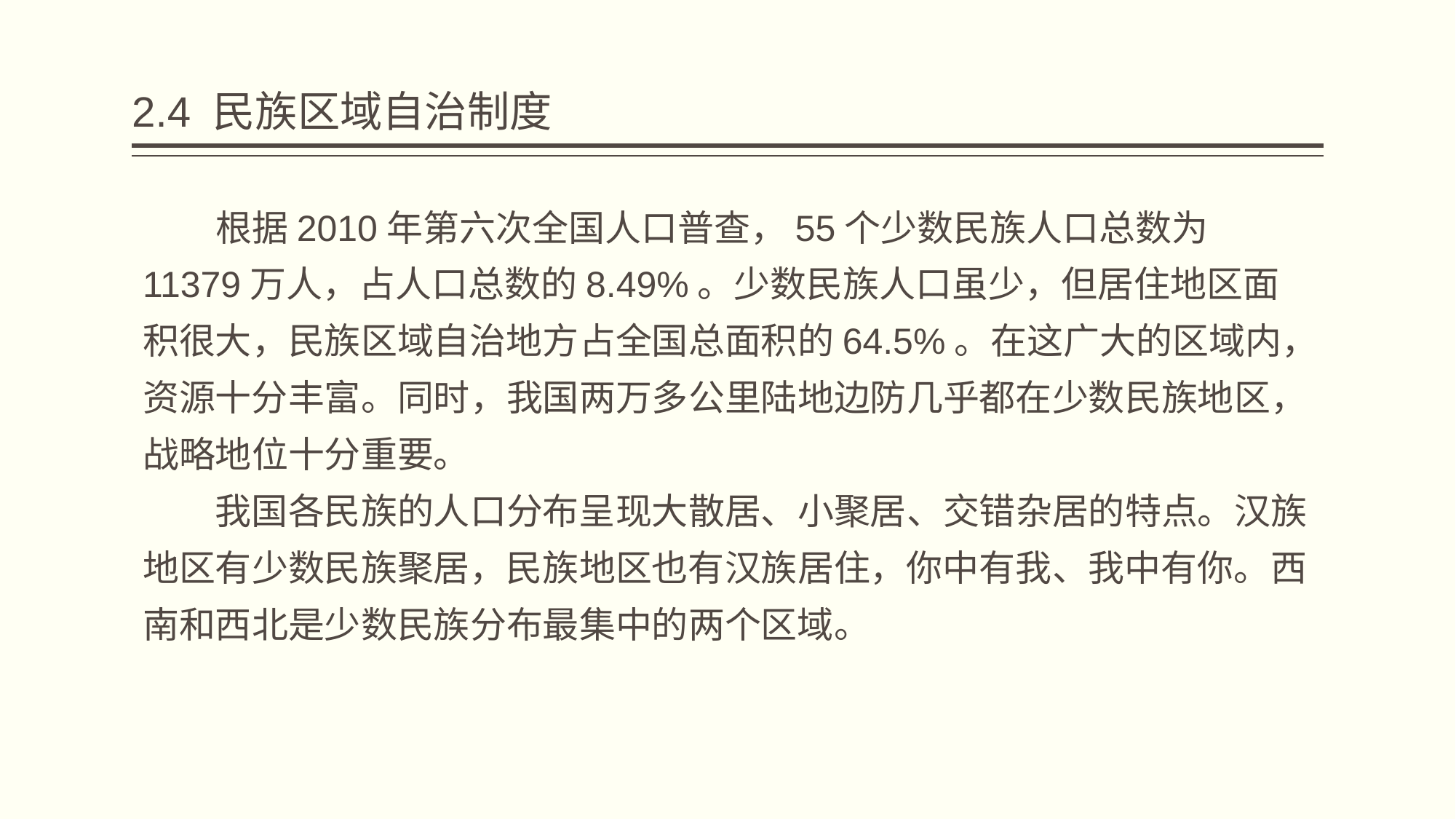

2.4 民族区域自治制度
　　根据2010年第六次全国人口普查，55个少数民族人口总数为11379万人，占人口总数的8.49%。少数民族人口虽少，但居住地区面积很大，民族区域自治地方占全国总面积的64.5%。在这广大的区域内，资源十分丰富。同时，我国两万多公里陆地边防几乎都在少数民族地区，战略地位十分重要。
　　我国各民族的人口分布呈现大散居、小聚居、交错杂居的特点。汉族地区有少数民族聚居，民族地区也有汉族居住，你中有我、我中有你。西南和西北是少数民族分布最集中的两个区域。